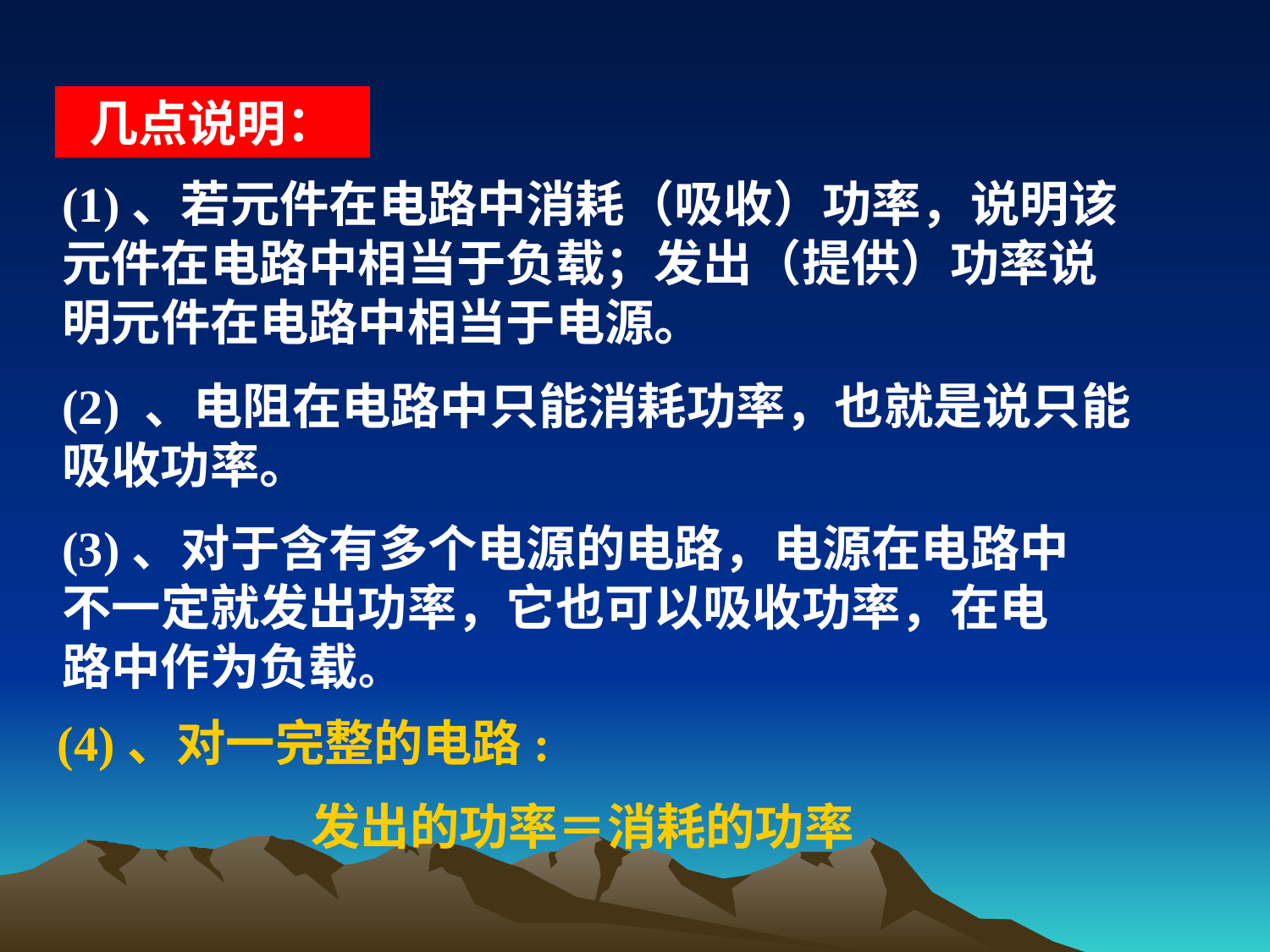

几点说明：
(1)、若元件在电路中消耗（吸收）功率，说明该元件在电路中相当于负载；发出（提供）功率说明元件在电路中相当于电源。
(2) 、电阻在电路中只能消耗功率，也就是说只能吸收功率。
(3)、对于含有多个电源的电路，电源在电路中不一定就发出功率，它也可以吸收功率，在电路中作为负载。
(4)、对一完整的电路:
发出的功率＝消耗的功率